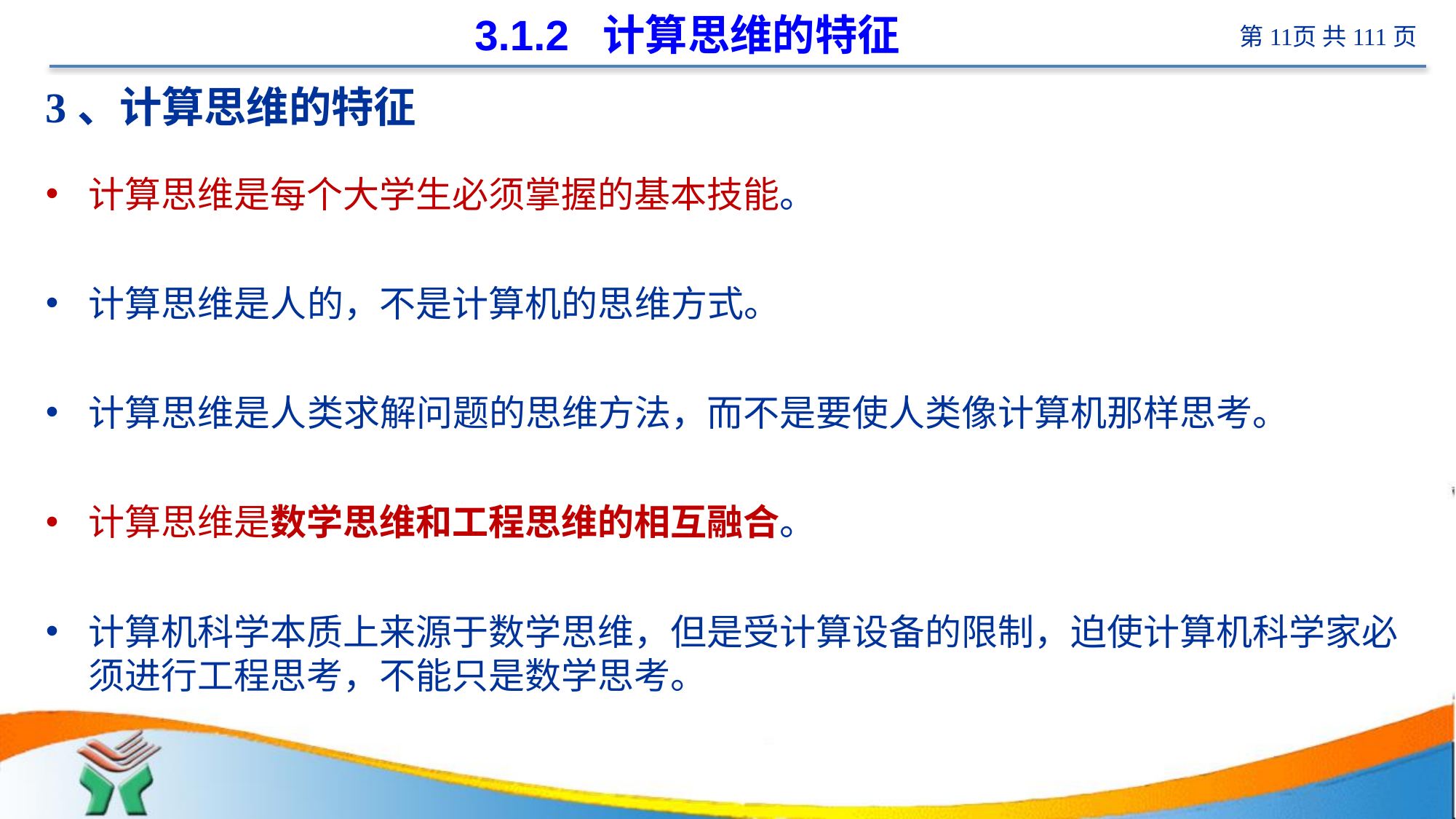

# 3.1.2  计算思维的特征
3、计算思维的特征

计算思维是每个大学生必须掌握的基本技能。

计算思维是人的，不是计算机的思维方式。

计算思维是人类求解问题的思维方法，而不是要使人类像计算机那样思考。

计算思维是数学思维和工程思维的相互融合。

计算机科学本质上来源于数学思维，但是受计算设备的限制，迫使计算机科学家必须进行工程思考，不能只是数学思考。